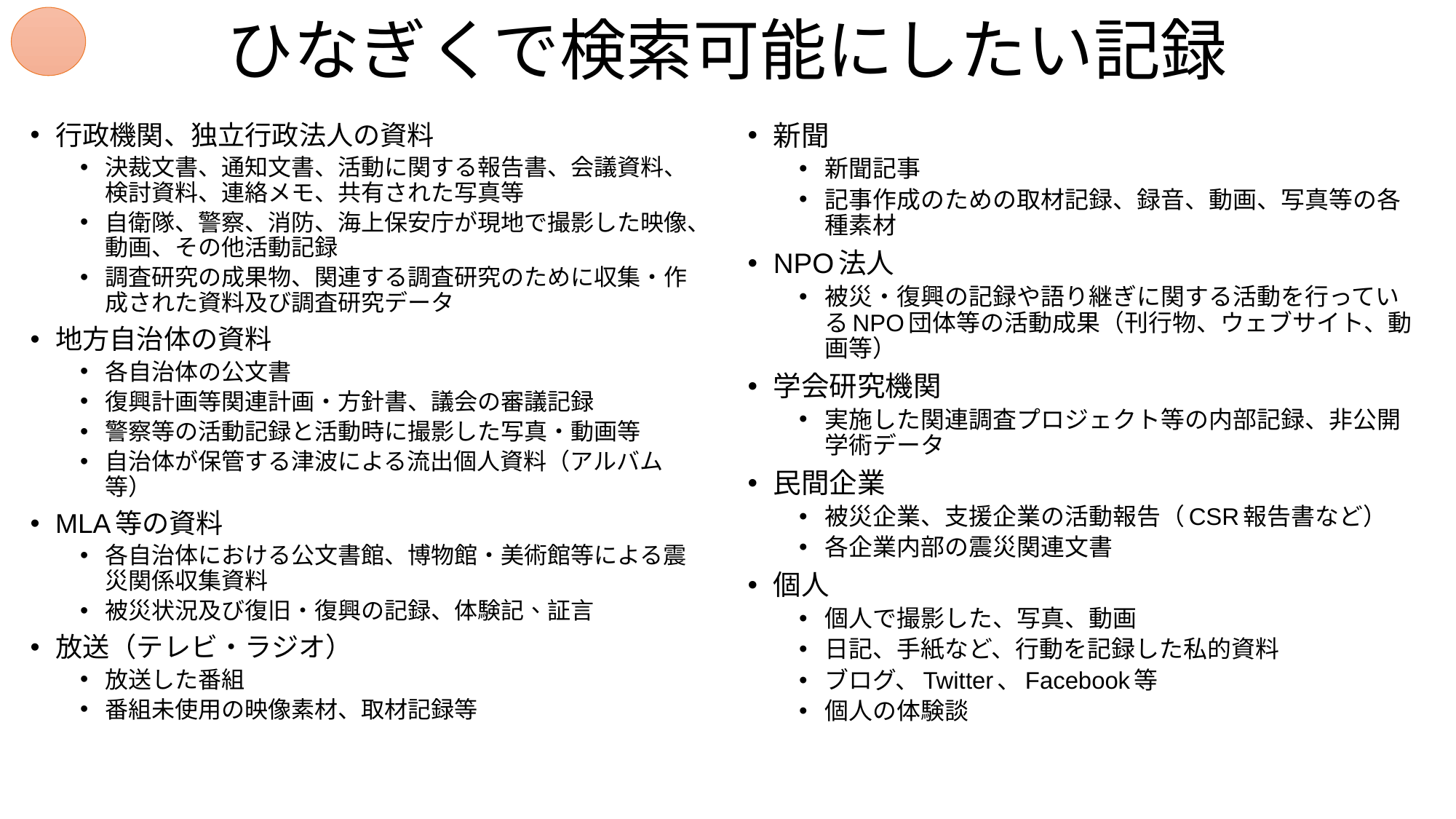

# ひなぎくで検索可能にしたい記録
行政機関、独立行政法人の資料
決裁文書、通知文書、活動に関する報告書、会議資料、検討資料、連絡メモ、共有された写真等
自衛隊、警察、消防、海上保安庁が現地で撮影した映像、動画、その他活動記録
調査研究の成果物、関連する調査研究のために収集・作成された資料及び調査研究データ
地方自治体の資料
各自治体の公文書
復興計画等関連計画・方針書、議会の審議記録
警察等の活動記録と活動時に撮影した写真・動画等
自治体が保管する津波による流出個人資料（アルバム等）
MLA等の資料
各自治体における公文書館、博物館・美術館等による震災関係収集資料
被災状況及び復旧・復興の記録、体験記、証言
放送（テレビ・ラジオ）
放送した番組
番組未使用の映像素材、取材記録等
新聞
新聞記事
記事作成のための取材記録、録音、動画、写真等の各種素材
NPO法人
被災・復興の記録や語り継ぎに関する活動を行っているNPO団体等の活動成果（刊行物、ウェブサイト、動画等）
学会研究機関
実施した関連調査プロジェクト等の内部記録、非公開学術データ
民間企業
被災企業、支援企業の活動報告（CSR報告書など）
各企業内部の震災関連文書
個人
個人で撮影した、写真、動画
日記、手紙など、行動を記録した私的資料
ブログ、Twitter、Facebook等
個人の体験談